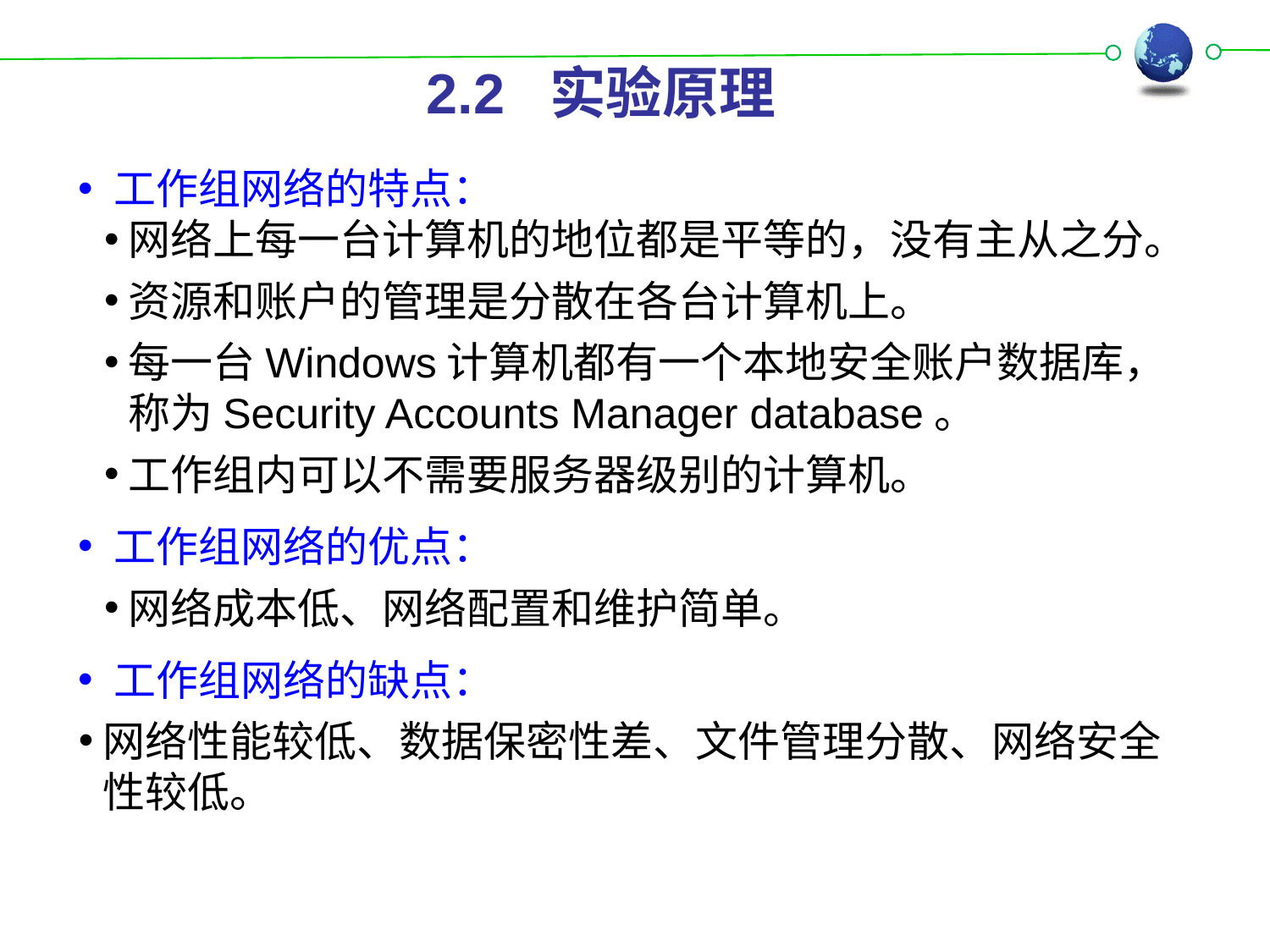

# 2.2  实验原理
工作组网络的特点：
网络上每一台计算机的地位都是平等的，没有主从之分。
资源和账户的管理是分散在各台计算机上。
每一台Windows计算机都有一个本地安全账户数据库，称为Security Accounts Manager database。
工作组内可以不需要服务器级别的计算机。
工作组网络的优点：
网络成本低、网络配置和维护简单。
工作组网络的缺点：
网络性能较低、数据保密性差、文件管理分散、网络安全性较低。